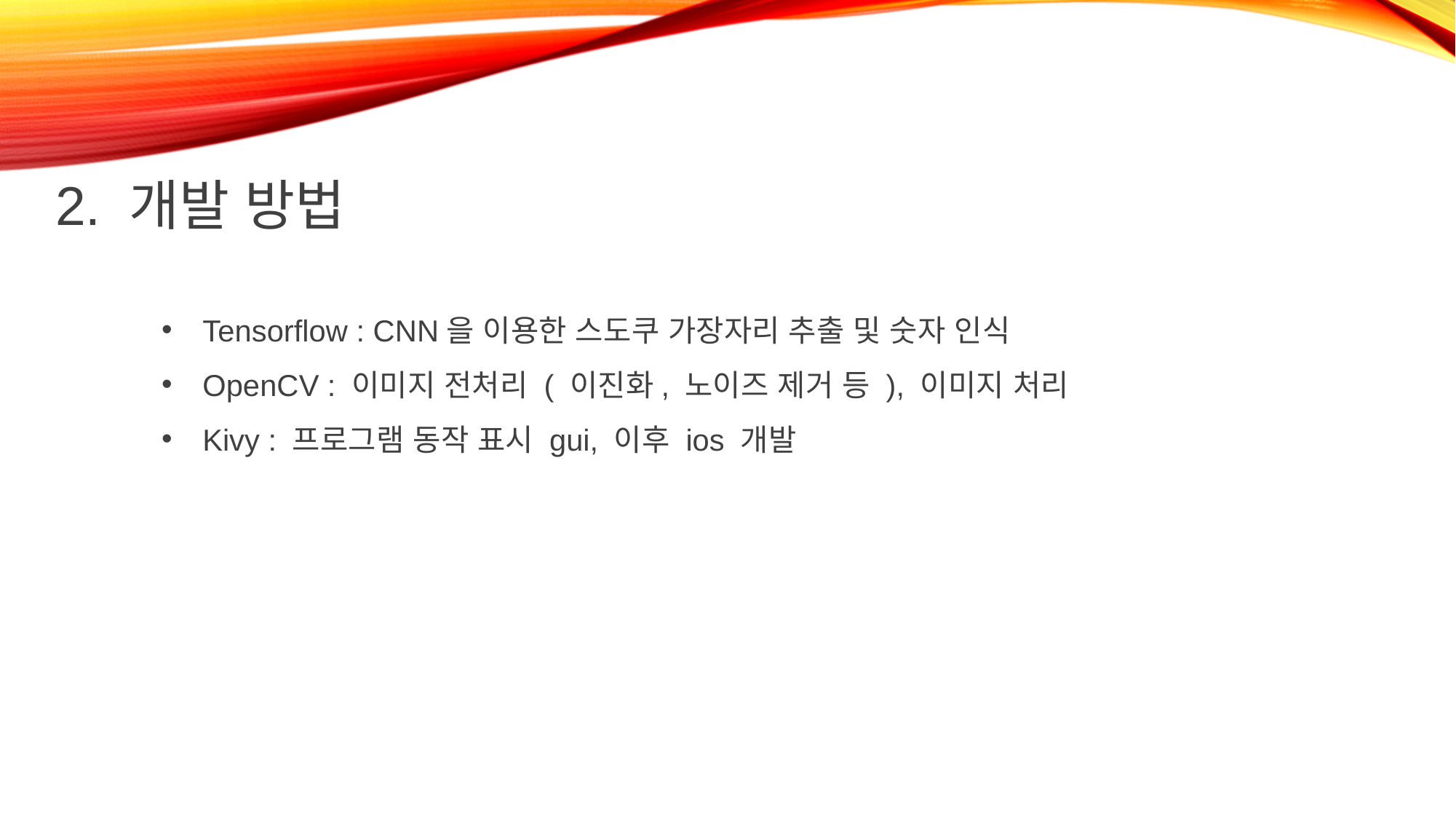

2. 개발 방법
Tensorflow : CNN을 이용한 스도쿠 가장자리 추출 및 숫자 인식
OpenCV : 이미지 전처리 ( 이진화, 노이즈 제거 등 ), 이미지 처리
Kivy : 프로그램 동작 표시 gui, 이후 ios 개발